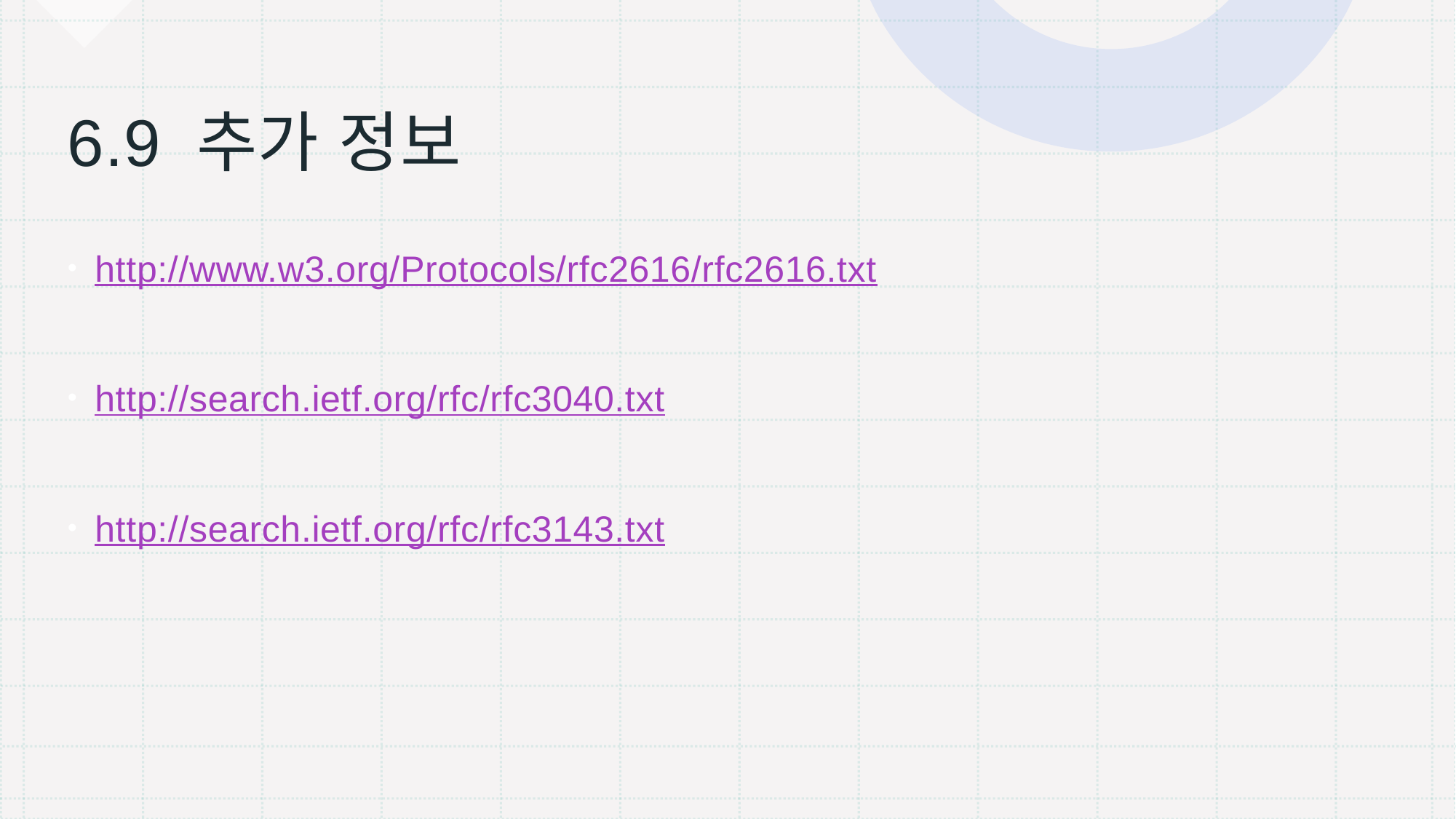

# 6.9 추가 정보
http://www.w3.org/Protocols/rfc2616/rfc2616.txt

http://search.ietf.org/rfc/rfc3040.txt

http://search.ietf.org/rfc/rfc3143.txt